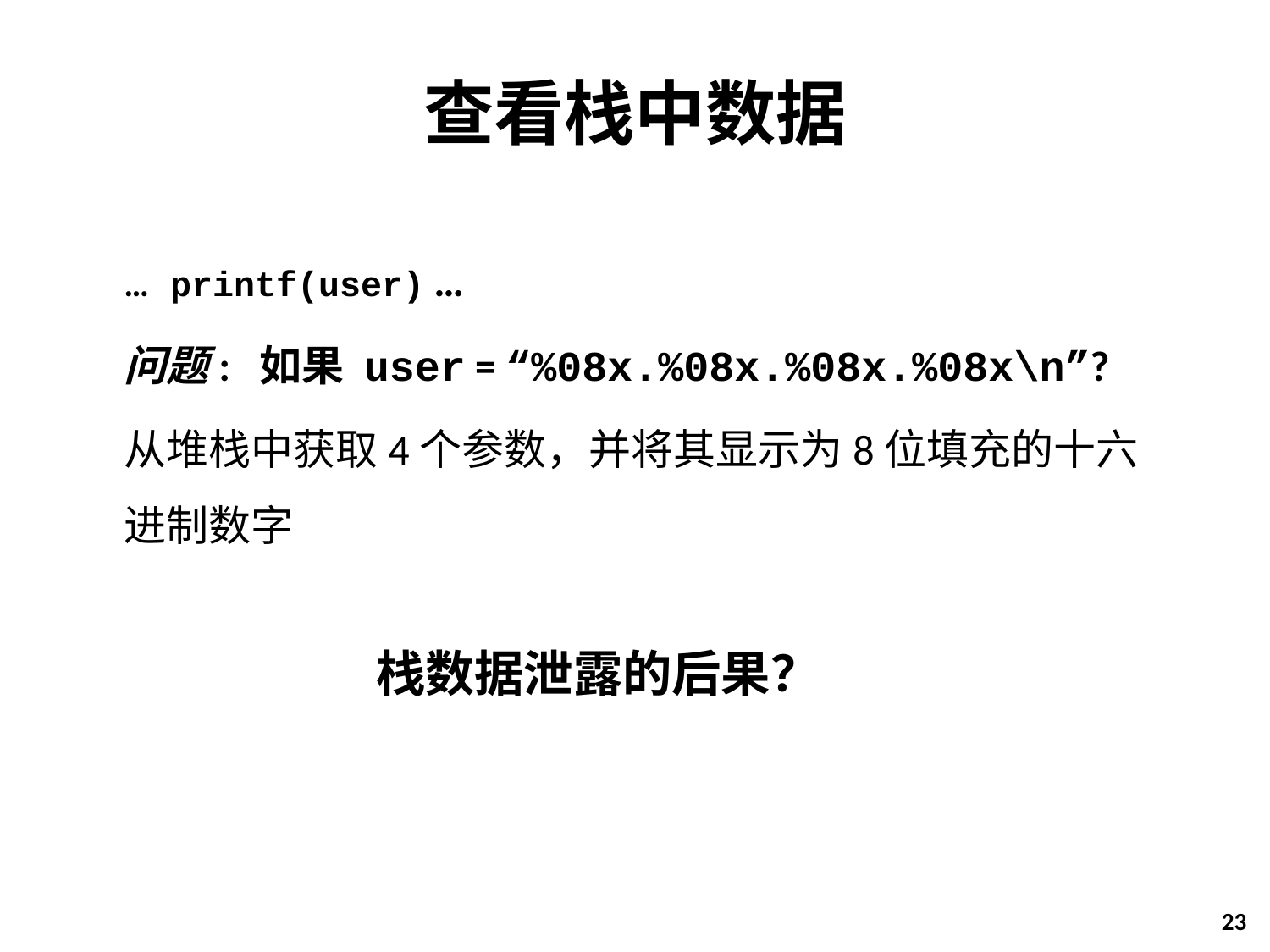

# 查看栈中数据
 	… printf(user) …
	问题:  如果 user = “%08x.%08x.%08x.%08x\n”?
	从堆栈中获取4个参数，并将其显示为8位填充的十六进制数字
栈数据泄露的后果？
23